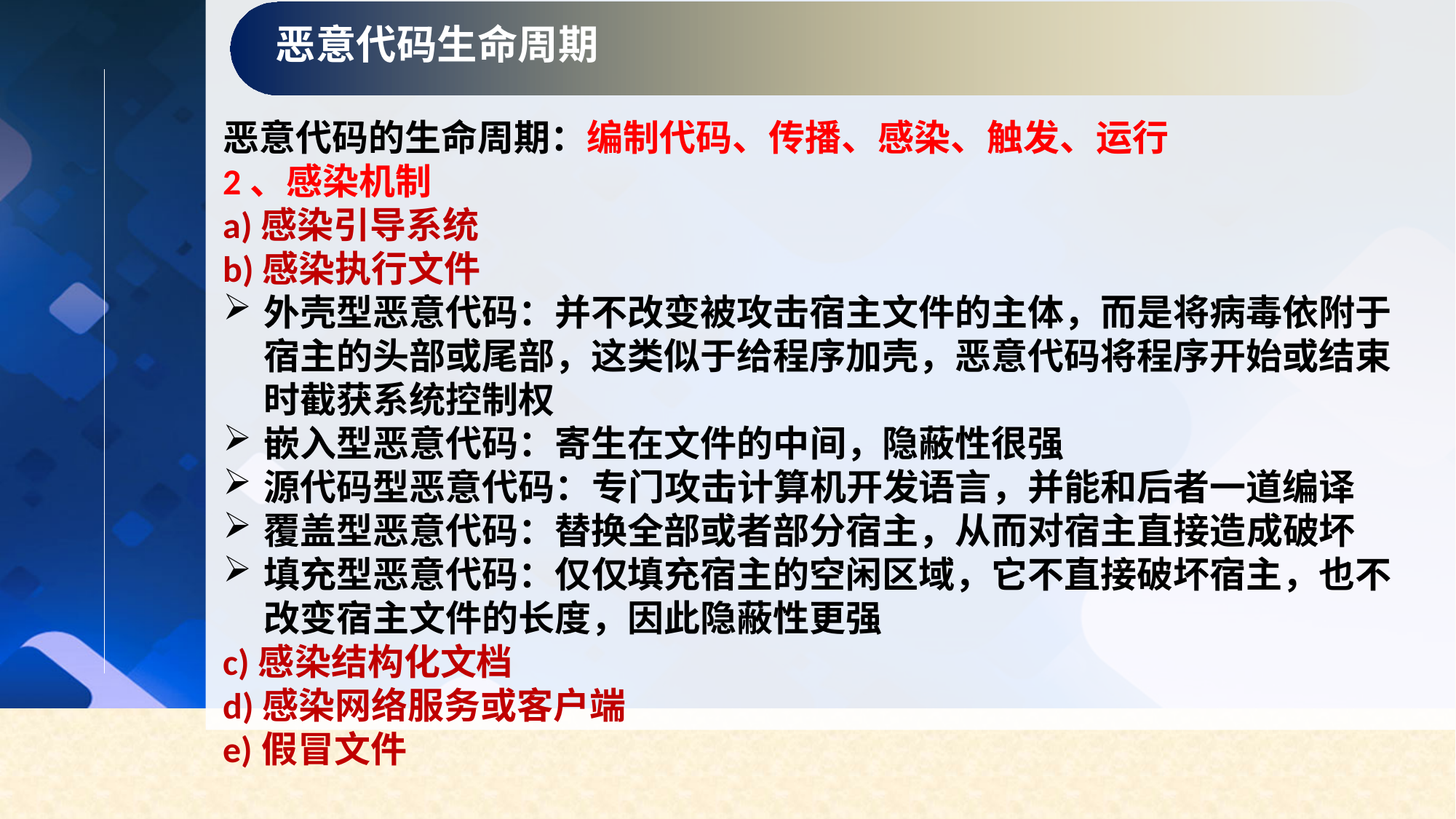

恶意代码生命周期
恶意代码的生命周期：编制代码、传播、感染、触发、运行
2、感染机制
a)感染引导系统
b)感染执行文件
外壳型恶意代码：并不改变被攻击宿主文件的主体，而是将病毒依附于宿主的头部或尾部，这类似于给程序加壳，恶意代码将程序开始或结束时截获系统控制权
嵌入型恶意代码：寄生在文件的中间，隐蔽性很强
源代码型恶意代码：专门攻击计算机开发语言，并能和后者一道编译
覆盖型恶意代码：替换全部或者部分宿主，从而对宿主直接造成破坏
填充型恶意代码：仅仅填充宿主的空闲区域，它不直接破坏宿主，也不改变宿主文件的长度，因此隐蔽性更强
c)感染结构化文档
d)感染网络服务或客户端
e)假冒文件